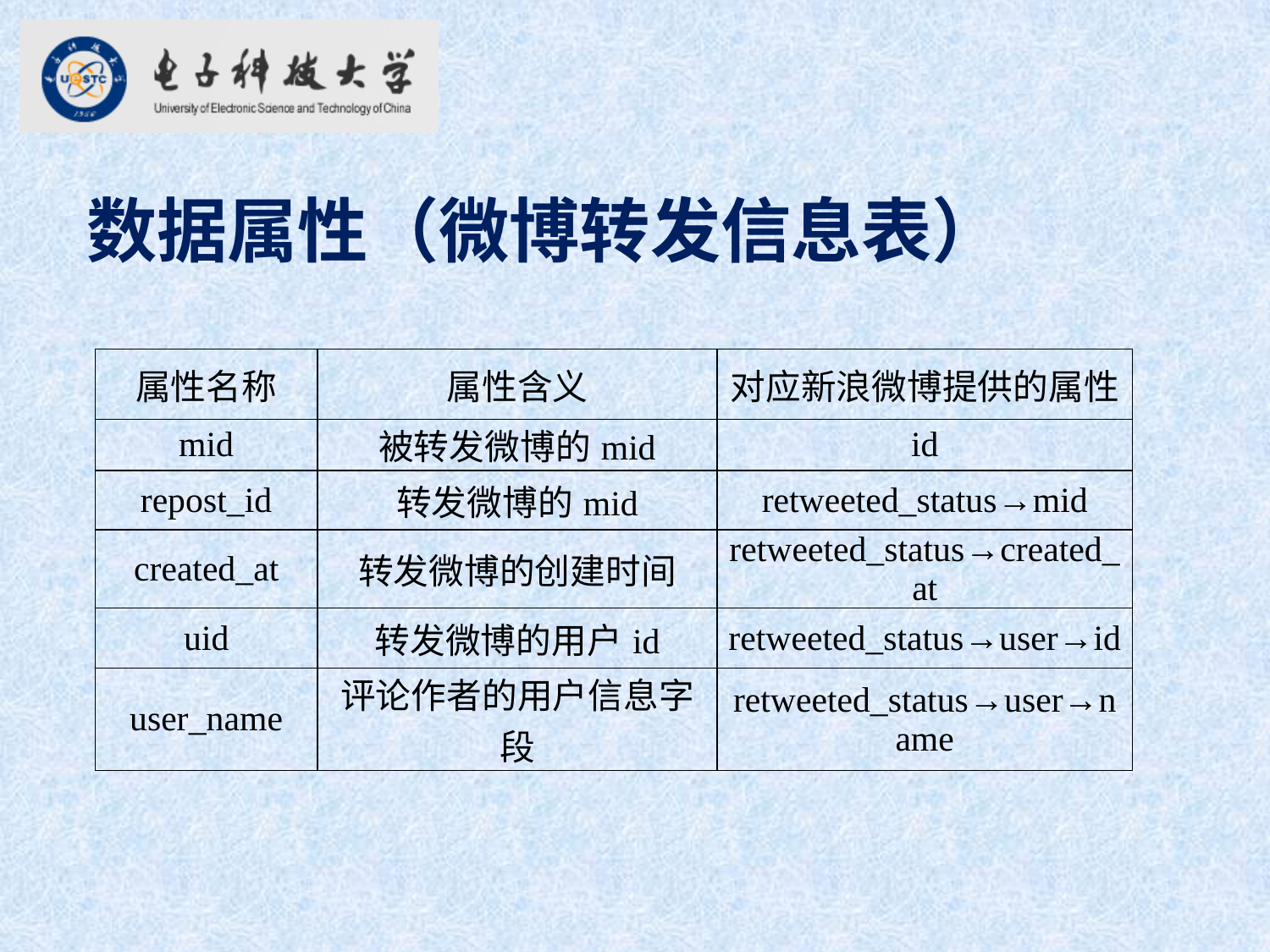

数据属性（微博转发信息表）
| 属性名称 | 属性含义 | 对应新浪微博提供的属性 |
| --- | --- | --- |
| mid | 被转发微博的mid | id |
| repost\_id | 转发微博的mid | retweeted\_status→mid |
| created\_at | 转发微博的创建时间 | retweeted\_status→created\_at |
| uid | 转发微博的用户id | retweeted\_status→user→id |
| user\_name | 评论作者的用户信息字段 | retweeted\_status→user→name |